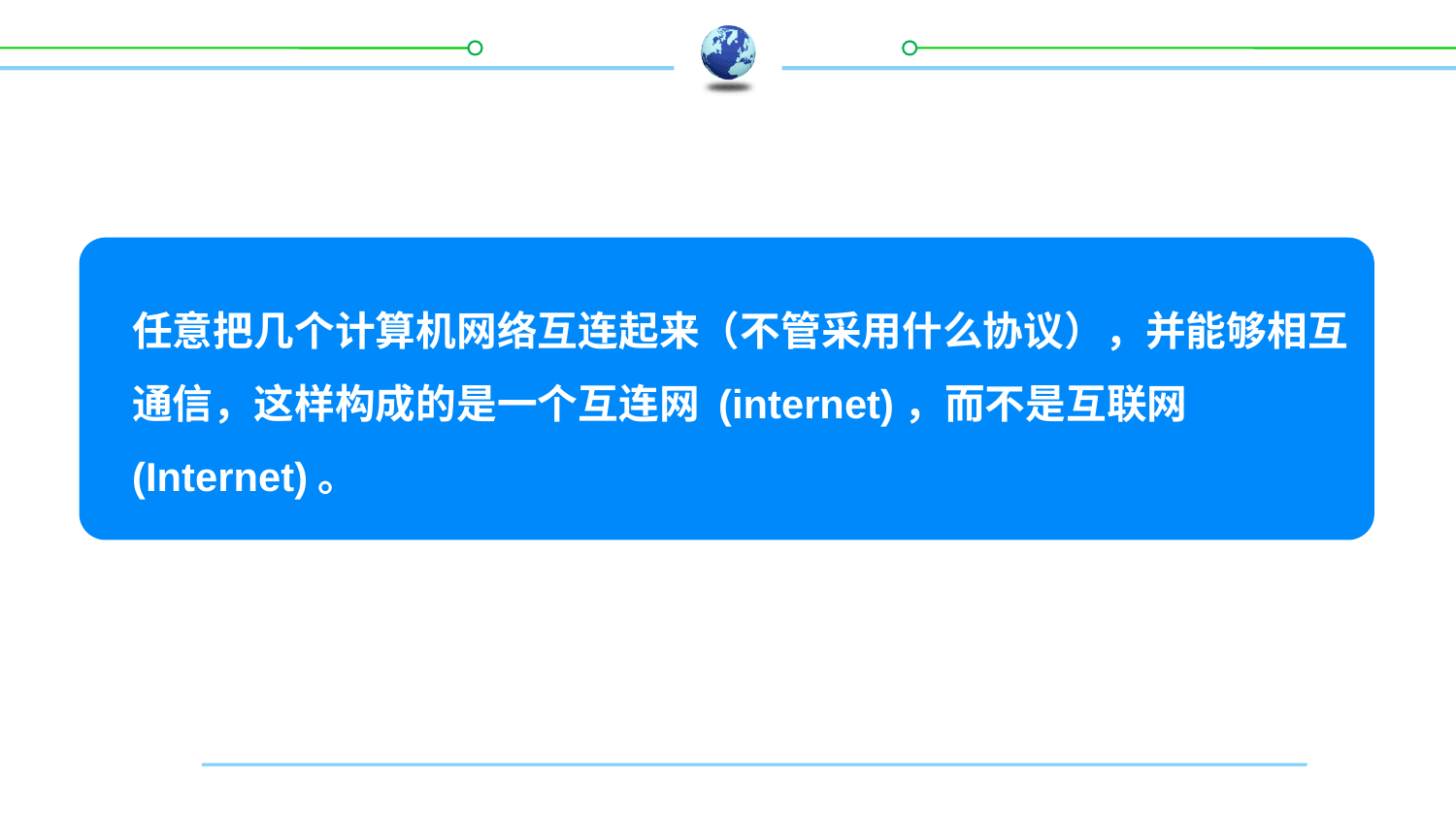

任意把几个计算机网络互连起来（不管采用什么协议），并能够相互通信，这样构成的是一个互连网 (internet)，而不是互联网 (Internet)。